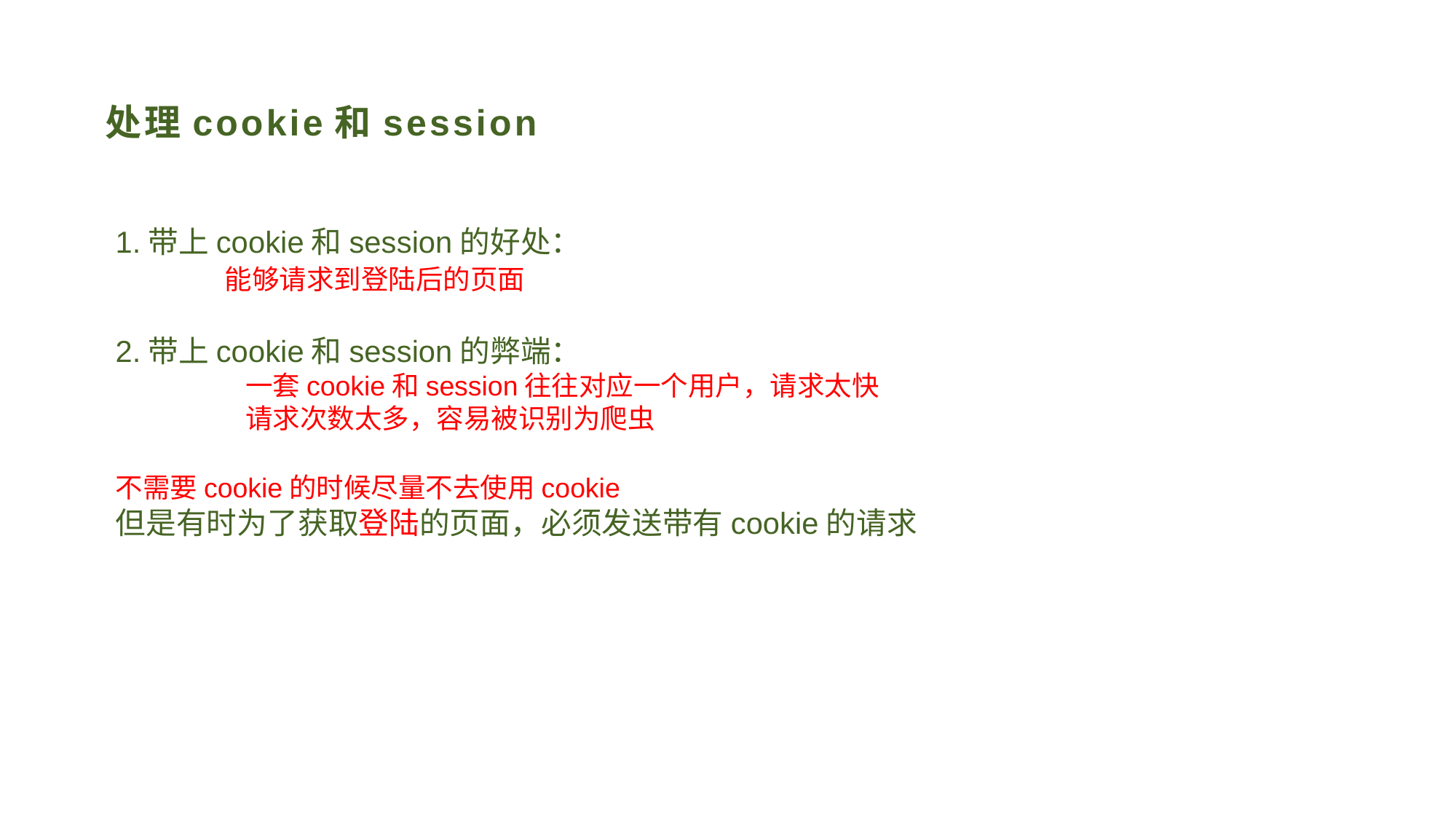

# 处理cookie和session
1.带上cookie和session的好处：
	能够请求到登陆后的页面

2.带上cookie和session的弊端：
一套cookie和session往往对应一个用户，请求太快
请求次数太多，容易被识别为爬虫

不需要cookie的时候尽量不去使用cookie
但是有时为了获取登陆的页面，必须发送带有cookie的请求